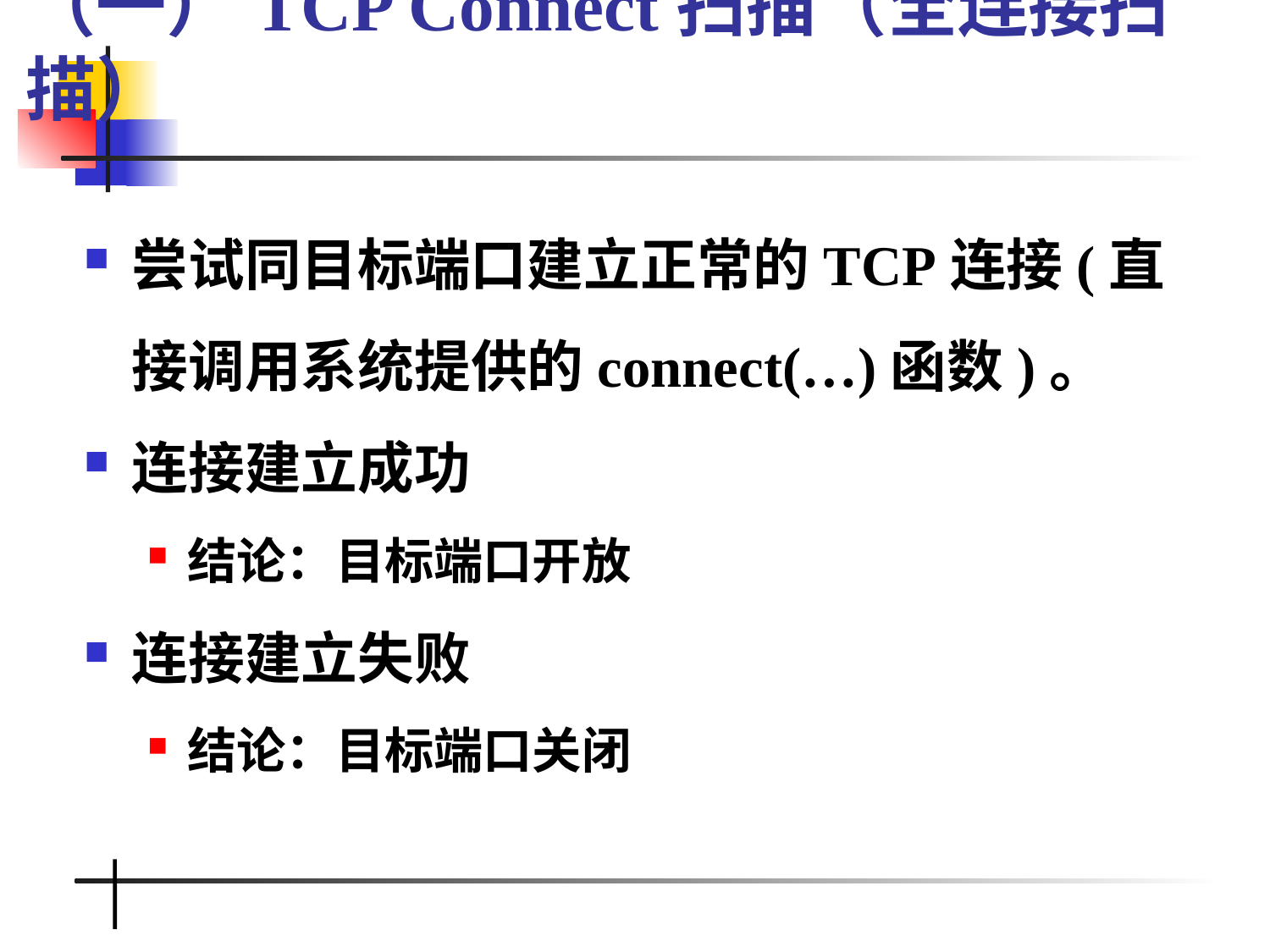

# （一）TCP Connect扫描（全连接扫描）
尝试同目标端口建立正常的TCP连接(直接调用系统提供的connect(…)函数)。
连接建立成功
结论：目标端口开放
连接建立失败
结论：目标端口关闭